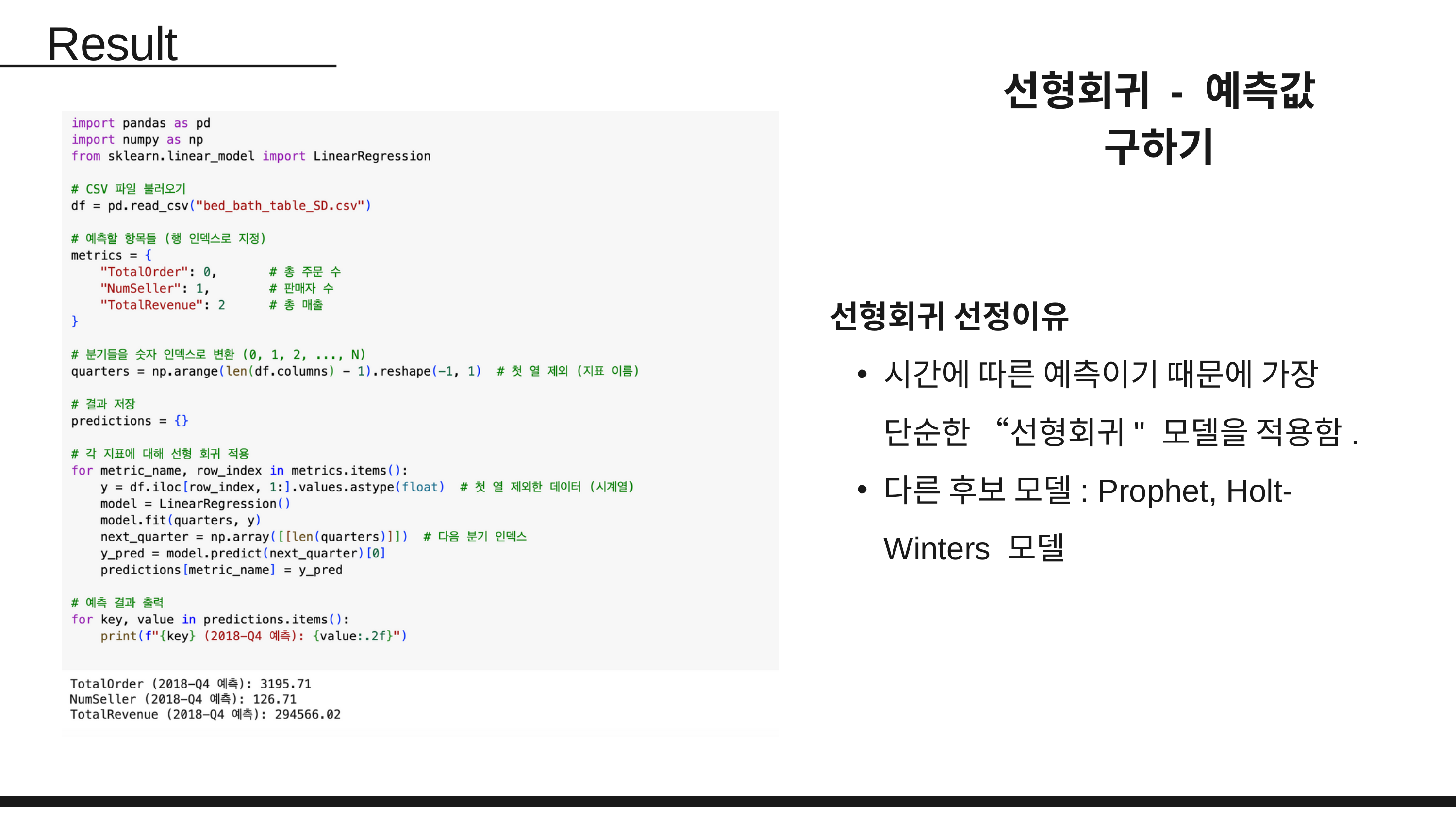

Result
선형회귀 - 예측값 구하기

선형회귀 선정이유
시간에 따른 예측이기 때문에 가장 단순한 “선형회귀" 모델을 적용함.
다른 후보 모델: Prophet, Holt-Winters 모델